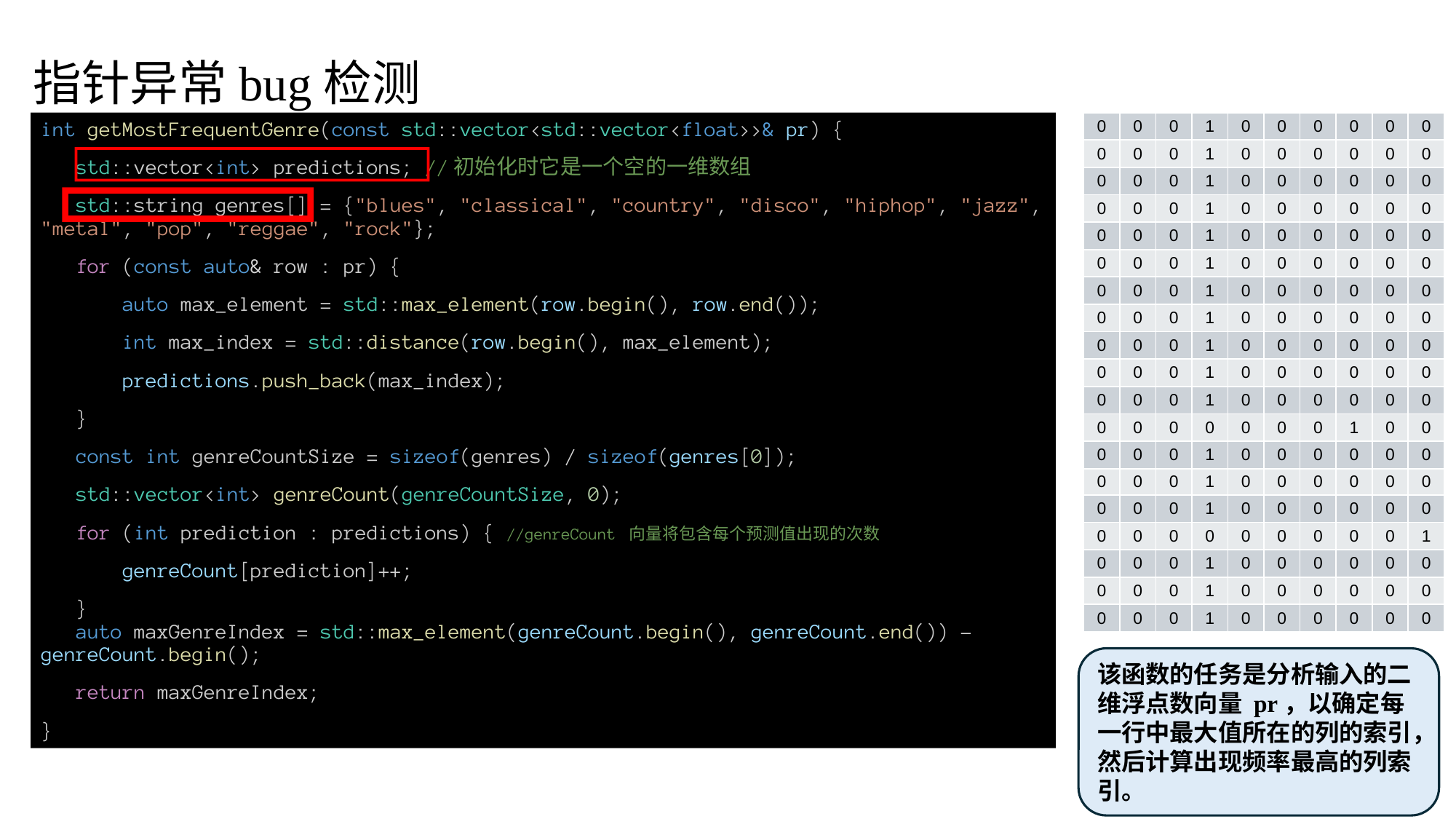

指针异常bug检测
int getMostFrequentGenre(const std::vector<std::vector<float>>& pr) {
   std::vector<int> predictions; //初始化时它是一个空的一维数组
   std::string genres[] = {"blues", "classical", "country", "disco", "hiphop", "jazz", "metal", "pop", "reggae", "rock"};
   for (const auto& row : pr) {
       auto max_element = std::max_element(row.begin(), row.end());
       int max_index = std::distance(row.begin(), max_element);
       predictions.push_back(max_index);
   }
   const int genreCountSize = sizeof(genres) / sizeof(genres[0]);
   std::vector<int> genreCount(genreCountSize, 0);
   for (int prediction : predictions) { //genreCount 向量将包含每个预测值出现的次数
       genreCount[prediction]++;
   }
   auto maxGenreIndex = std::max_element(genreCount.begin(), genreCount.end()) - genreCount.begin();
   return maxGenreIndex;
}
| 0 | 0 | 0 | 1 | 0 | 0 | 0 | 0 | 0 | 0 |
| --- | --- | --- | --- | --- | --- | --- | --- | --- | --- |
| 0 | 0 | 0 | 1 | 0 | 0 | 0 | 0 | 0 | 0 |
| 0 | 0 | 0 | 1 | 0 | 0 | 0 | 0 | 0 | 0 |
| 0 | 0 | 0 | 1 | 0 | 0 | 0 | 0 | 0 | 0 |
| 0 | 0 | 0 | 1 | 0 | 0 | 0 | 0 | 0 | 0 |
| 0 | 0 | 0 | 1 | 0 | 0 | 0 | 0 | 0 | 0 |
| 0 | 0 | 0 | 1 | 0 | 0 | 0 | 0 | 0 | 0 |
| 0 | 0 | 0 | 1 | 0 | 0 | 0 | 0 | 0 | 0 |
| 0 | 0 | 0 | 1 | 0 | 0 | 0 | 0 | 0 | 0 |
| 0 | 0 | 0 | 1 | 0 | 0 | 0 | 0 | 0 | 0 |
| 0 | 0 | 0 | 1 | 0 | 0 | 0 | 0 | 0 | 0 |
| 0 | 0 | 0 | 0 | 0 | 0 | 0 | 1 | 0 | 0 |
| 0 | 0 | 0 | 1 | 0 | 0 | 0 | 0 | 0 | 0 |
| 0 | 0 | 0 | 1 | 0 | 0 | 0 | 0 | 0 | 0 |
| 0 | 0 | 0 | 1 | 0 | 0 | 0 | 0 | 0 | 0 |
| 0 | 0 | 0 | 0 | 0 | 0 | 0 | 0 | 0 | 1 |
| 0 | 0 | 0 | 1 | 0 | 0 | 0 | 0 | 0 | 0 |
| 0 | 0 | 0 | 1 | 0 | 0 | 0 | 0 | 0 | 0 |
| 0 | 0 | 0 | 1 | 0 | 0 | 0 | 0 | 0 | 0 |

该函数的任务是分析输入的二维浮点数向量 pr，以确定每一行中最大值所在的列的索引，然后计算出现频率最高的列索引。